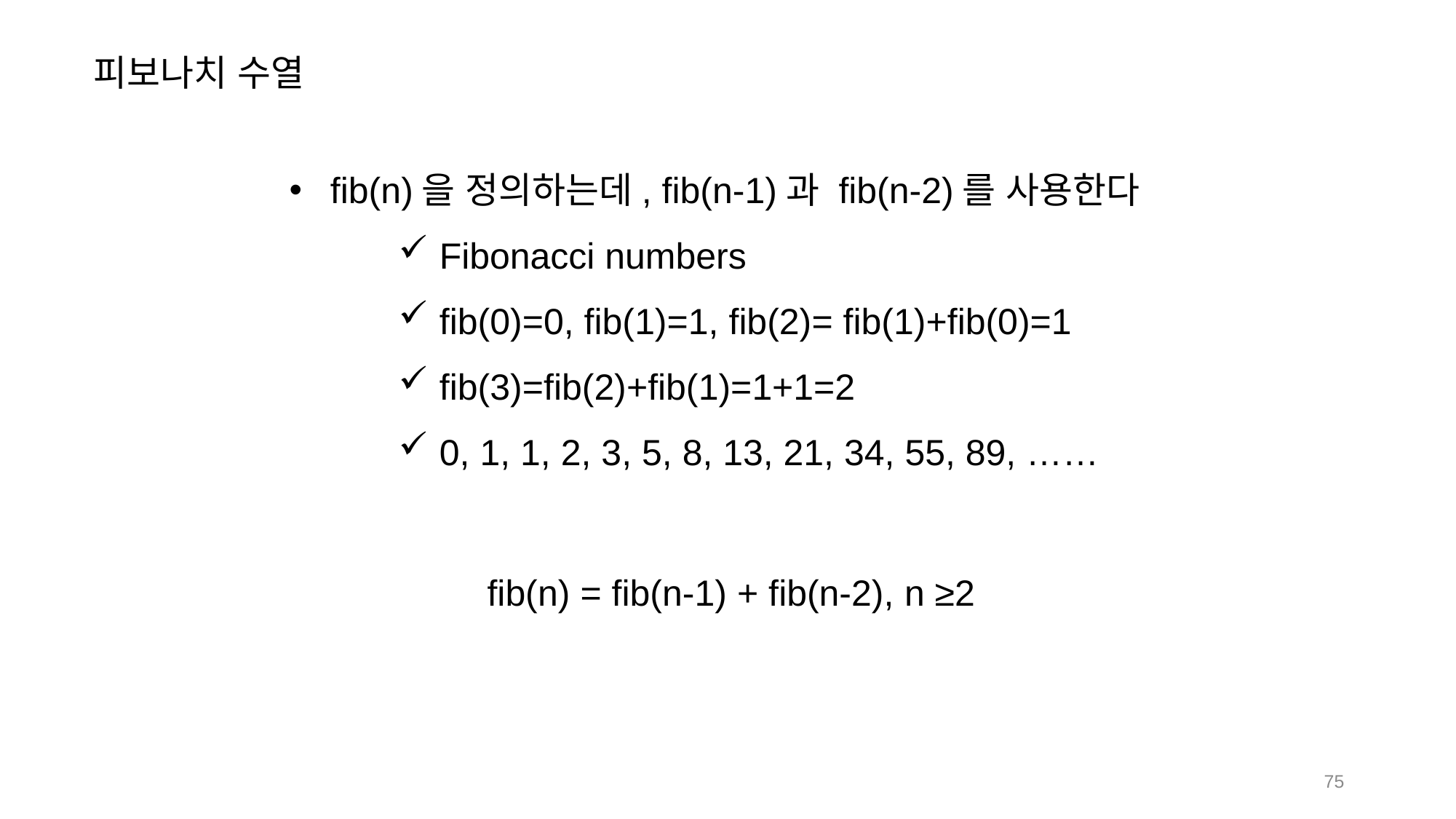

피보나치 수열
fib(n)을 정의하는데, fib(n-1)과 fib(n-2)를 사용한다
Fibonacci numbers
fib(0)=0, fib(1)=1, fib(2)= fib(1)+fib(0)=1
fib(3)=fib(2)+fib(1)=1+1=2
0, 1, 1, 2, 3, 5, 8, 13, 21, 34, 55, 89, ……
fib(n) = fib(n-1) + fib(n-2), n ≥2
75